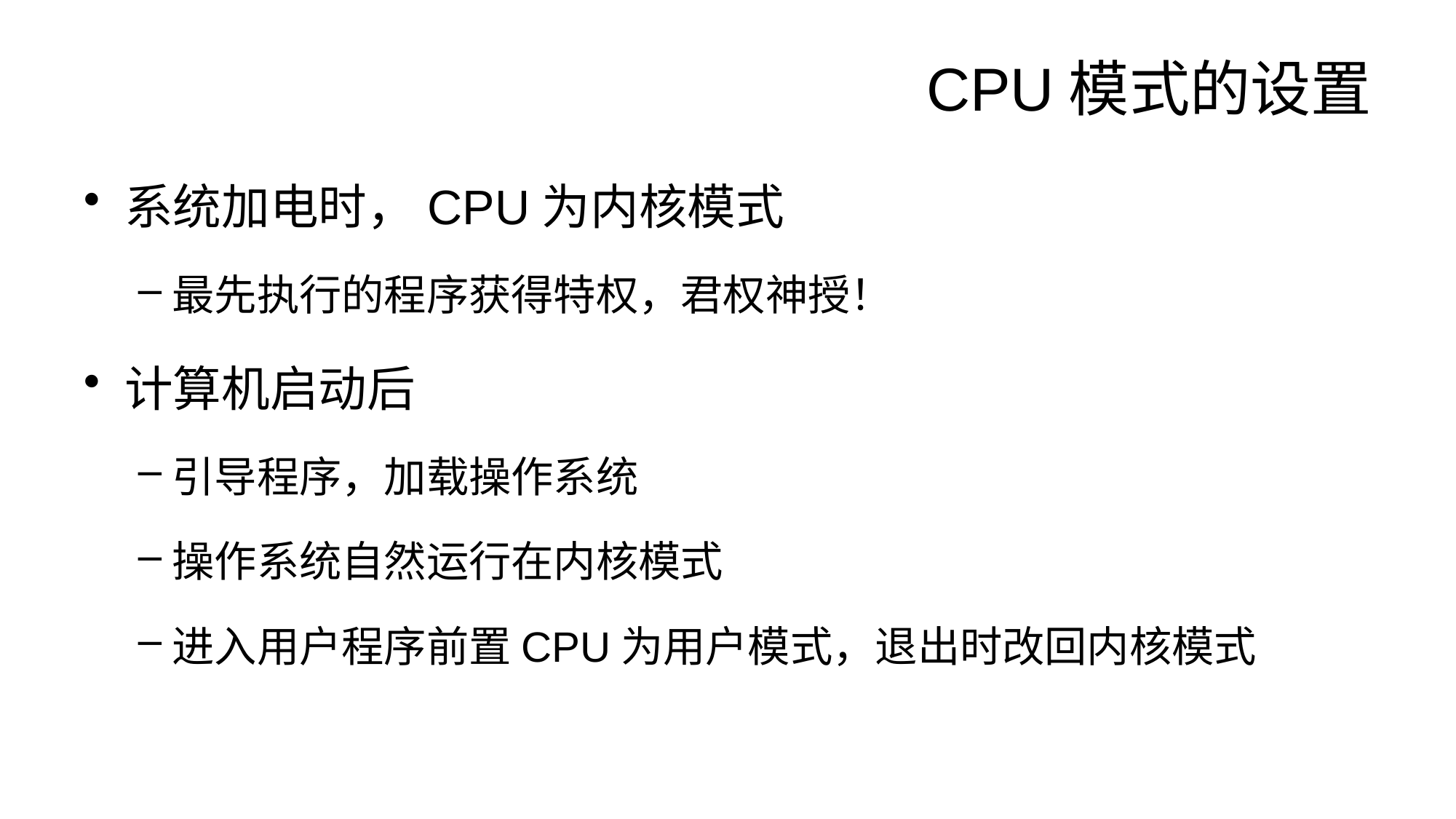

# CPU模式的设置
系统加电时，CPU为内核模式
最先执行的程序获得特权，君权神授！
计算机启动后
引导程序，加载操作系统
操作系统自然运行在内核模式
进入用户程序前置CPU为用户模式，退出时改回内核模式